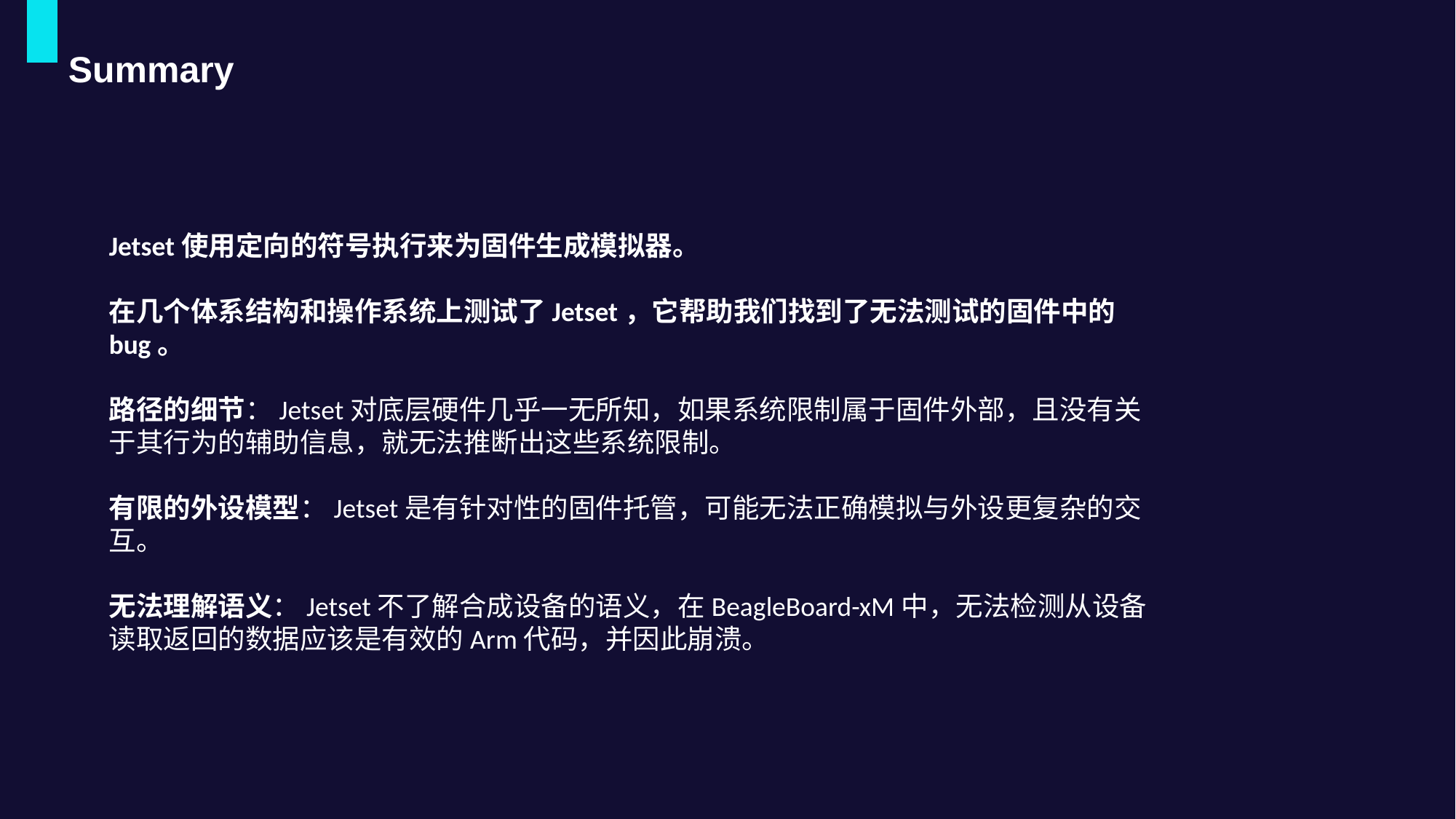

Summary
Jetset使用定向的符号执行来为固件生成模拟器。

在几个体系结构和操作系统上测试了Jetset，它帮助我们找到了无法测试的固件中的bug。

路径的细节：Jetset对底层硬件几乎一无所知，如果系统限制属于固件外部，且没有关于其行为的辅助信息，就无法推断出这些系统限制。

有限的外设模型：Jetset是有针对性的固件托管，可能无法正确模拟与外设更复杂的交互。

无法理解语义：Jetset不了解合成设备的语义，在BeagleBoard-xM中，无法检测从设备读取返回的数据应该是有效的Arm代码，并因此崩溃。